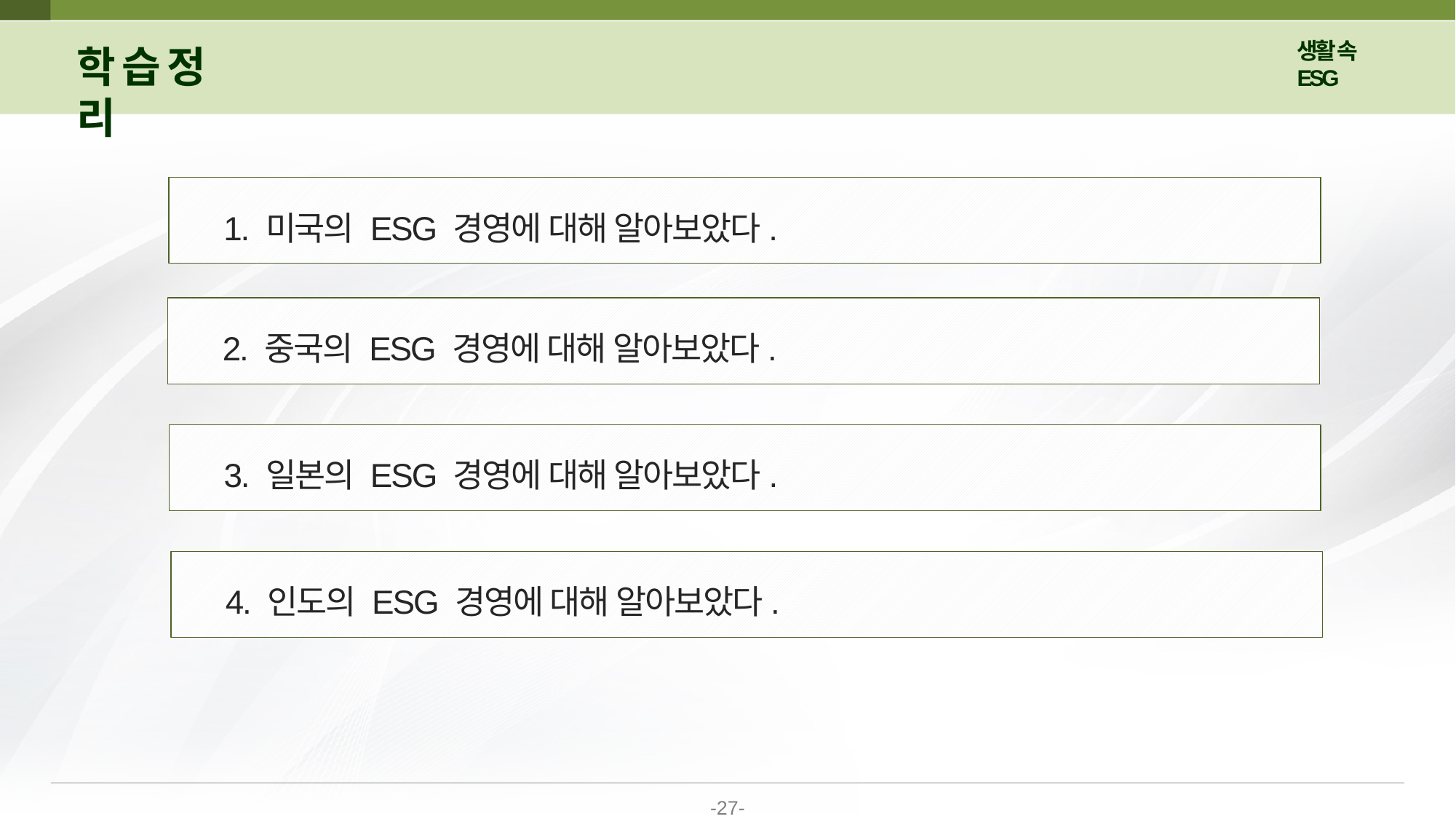

학 습 정 리

  1. 미국의 ESG 경영에 대해 알아보았다.

  2. 중국의 ESG 경영에 대해 알아보았다.

  3. 일본의 ESG 경영에 대해 알아보았다.

  4. 인도의 ESG 경영에 대해 알아보았다.